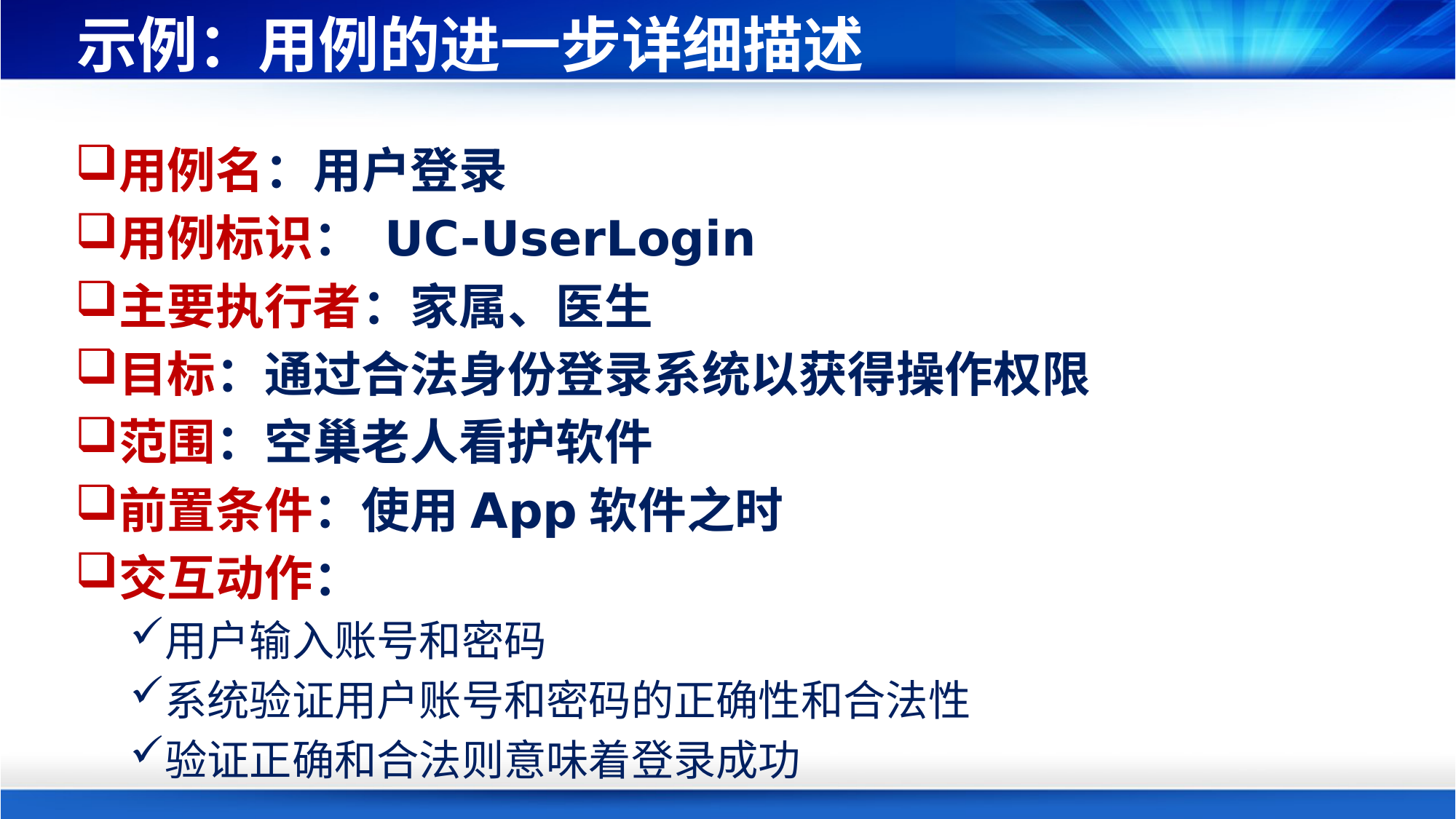

# 示例：用例的进一步详细描述
用例名：用户登录
用例标识： UC-UserLogin
主要执行者：家属、医生
目标：通过合法身份登录系统以获得操作权限
范围：空巢老人看护软件
前置条件：使用App软件之时
交互动作：
用户输入账号和密码
系统验证用户账号和密码的正确性和合法性
验证正确和合法则意味着登录成功